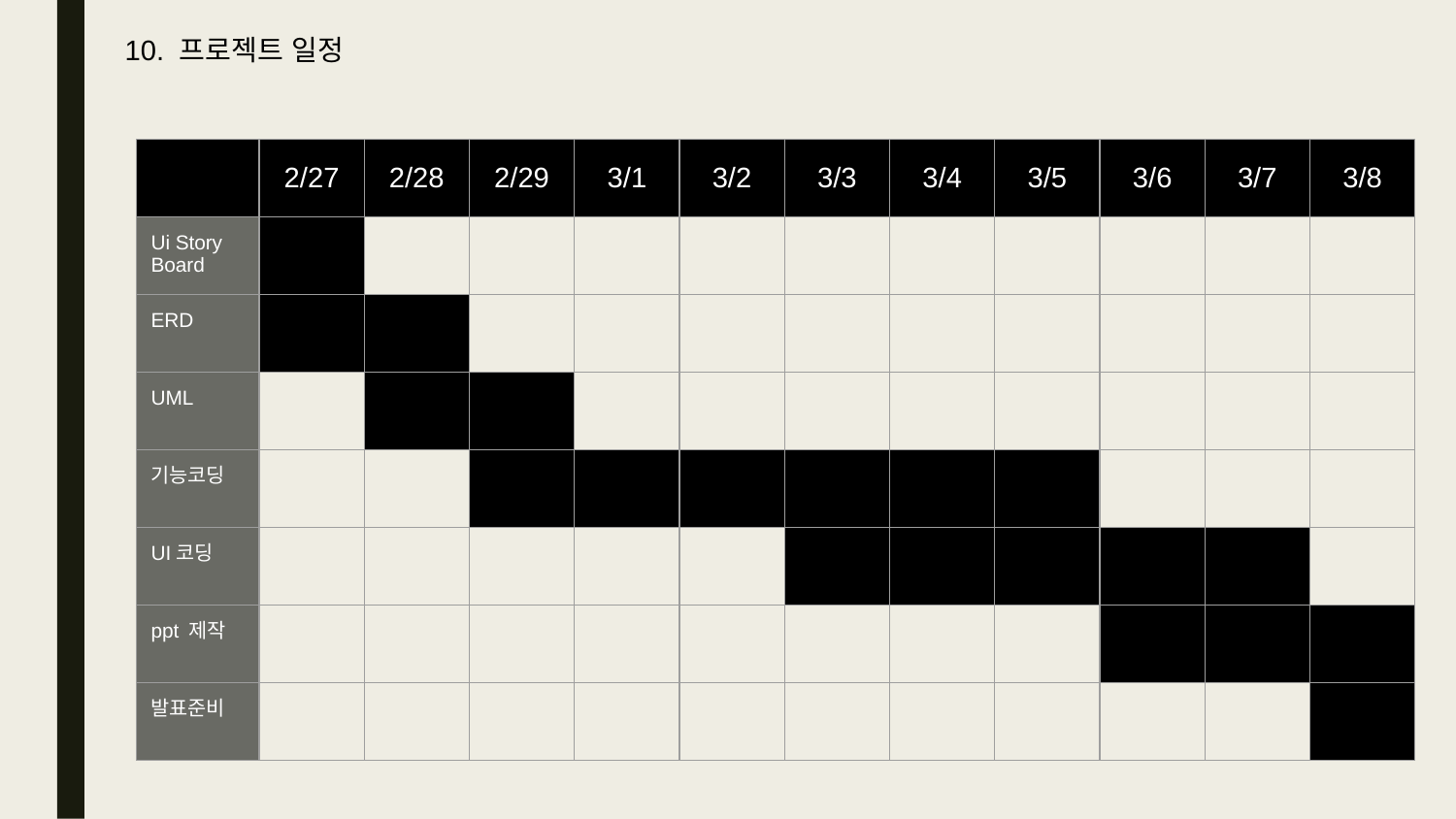

10. 프로젝트 일정
|  | 2/27 | 2/28 | 2/29 | 3/1 | 3/2 | 3/3 | 3/4 | 3/5 | 3/6 | 3/7 | 3/8 |
| --- | --- | --- | --- | --- | --- | --- | --- | --- | --- | --- | --- |
| Ui Story Board |  |  |  |  |  |  |  |  |  |  |  |
| ERD |  |  |  |  |  |  |  |  |  |  |  |
| UML |  |  |  |  |  |  |  |  |  |  |  |
| 기능코딩 |  |  |  |  |  |  |  |  |  |  |  |
| UI코딩 |  |  |  |  |  |  |  |  |  |  |  |
| ppt 제작 |  |  |  |  |  |  |  |  |  |  |  |
| 발표준비 |  |  |  |  |  |  |  |  |  |  |  |